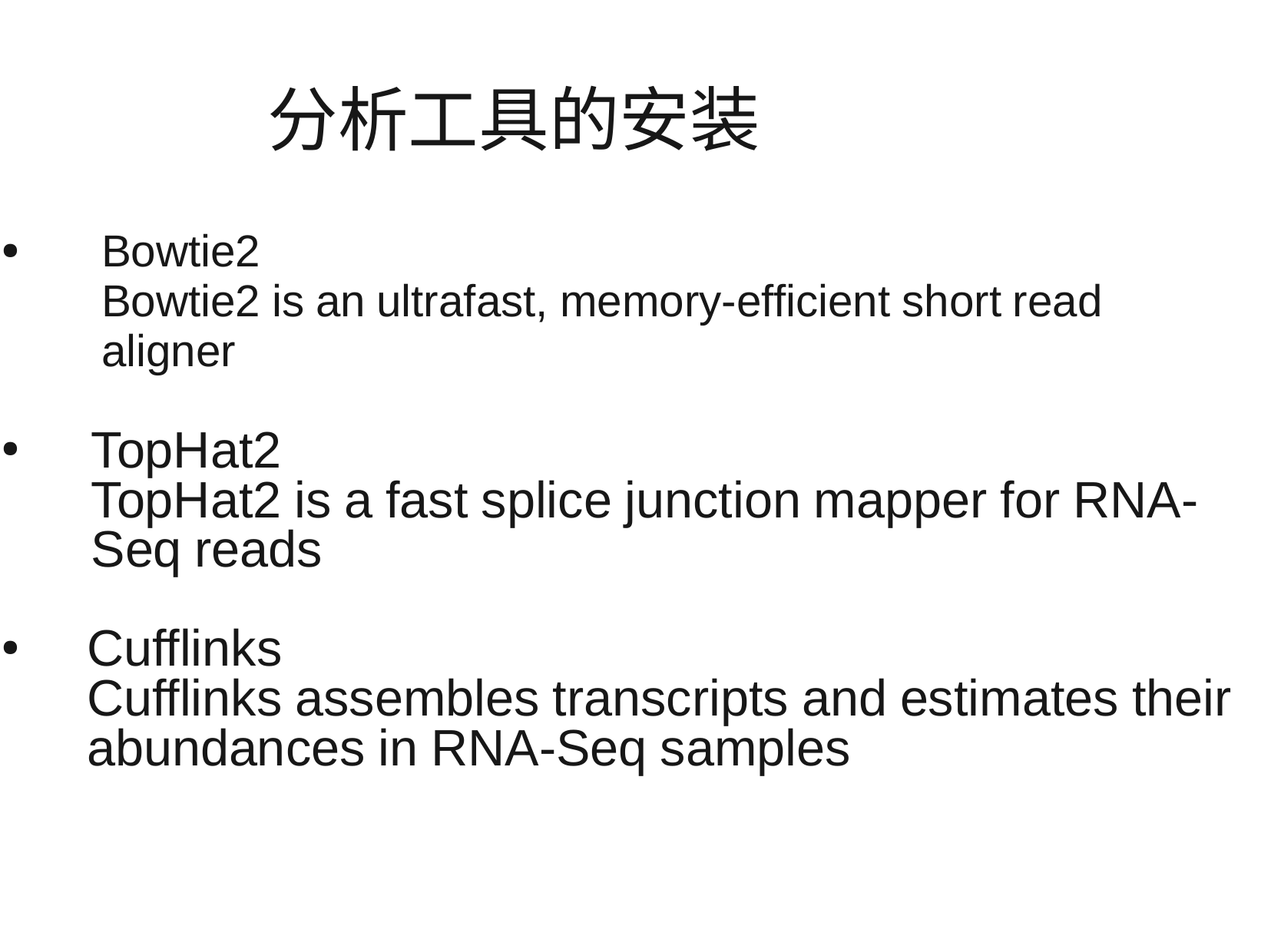

分析工具的安装
Bowtie2
Bowtie2 is an ultrafast, memory-efficient short read
aligner
●
TopHat2
TopHat2 is a fast splice junction mapper for RNA-
Seq reads

●
Cufflinks
Cufflinks assembles transcripts and estimates their
abundances in RNA-Seq samples

●